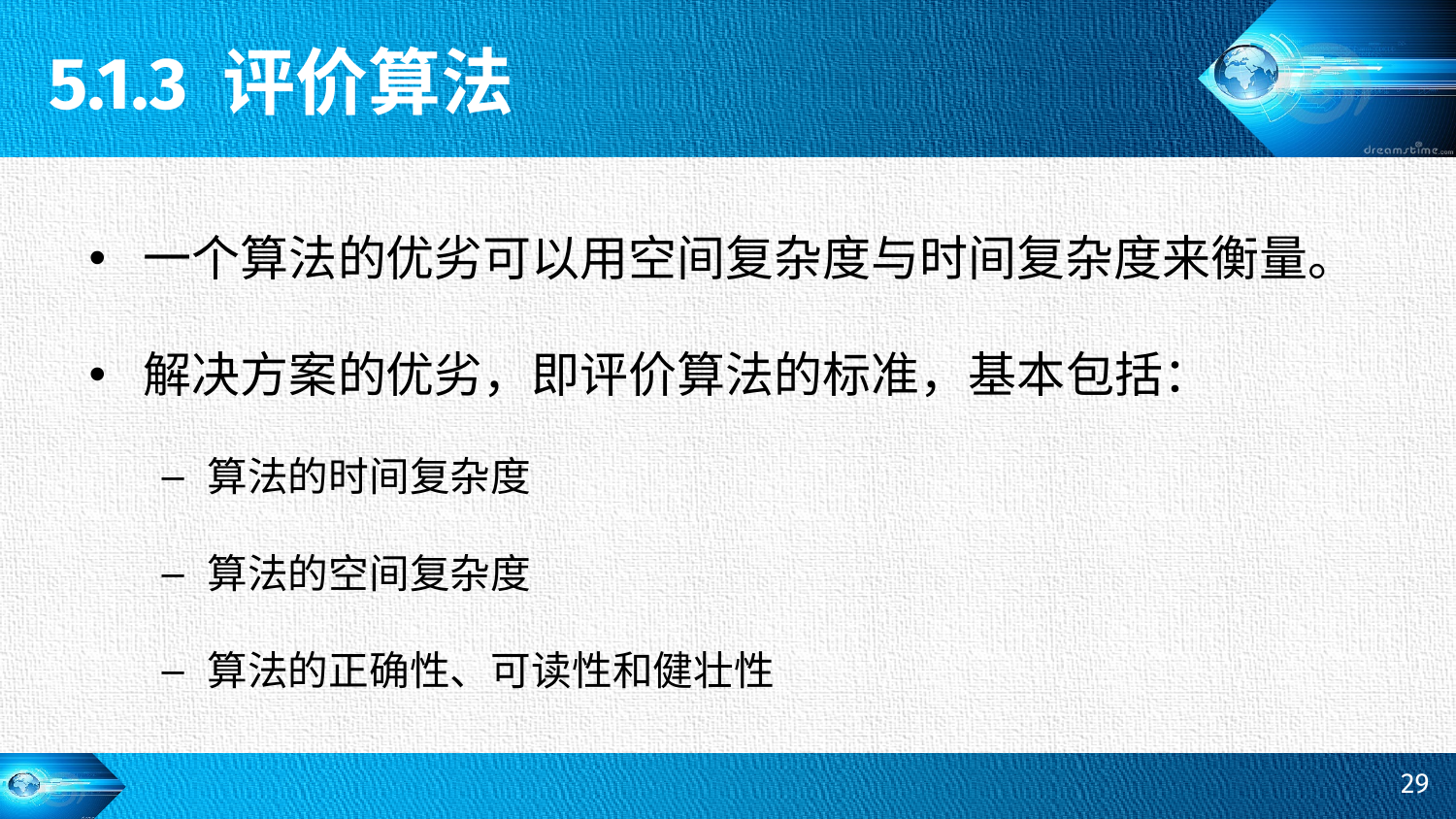

5.1.3 评价算法
一个算法的优劣可以用空间复杂度与时间复杂度来衡量。
解决方案的优劣，即评价算法的标准，基本包括：
算法的时间复杂度
算法的空间复杂度
算法的正确性、可读性和健壮性
29